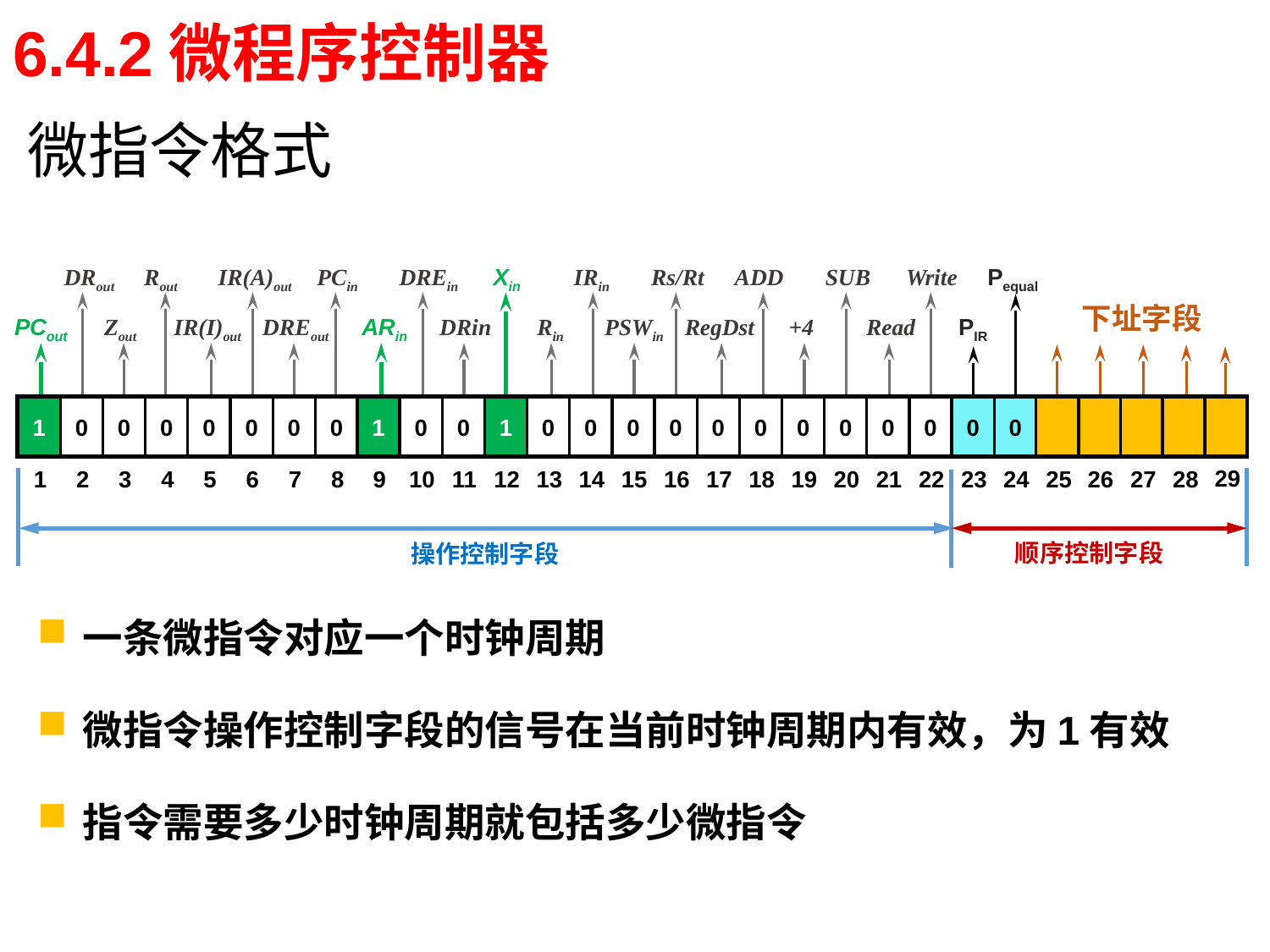

# 6.4.2微程序控制器
微指令格式
DRout
Rout
IR(A)out

PCin
DREin
Xin
IRin
Rs/Rt
ADD
SUB
Write
PCout
Zout
IR(I)out
ARin
DRin
Rin
PSWin
RegDst
+4
Read
DREout
Pequal
PIR
下址字段

1
0
0
0
0
0
0
0
1
0
0
1
0
0
0
0
0
0
0
0
0
0
0
0

29
1
2
3
4
5
6
7
8
9
10
11
12
13
14
15
16
17
18
19
20
21
22
23
24
25
26
27
28
操作控制字段
顺序控制字段
一条微指令对应一个时钟周期
微指令操作控制字段的信号在当前时钟周期内有效，为1有效
指令需要多少时钟周期就包括多少微指令